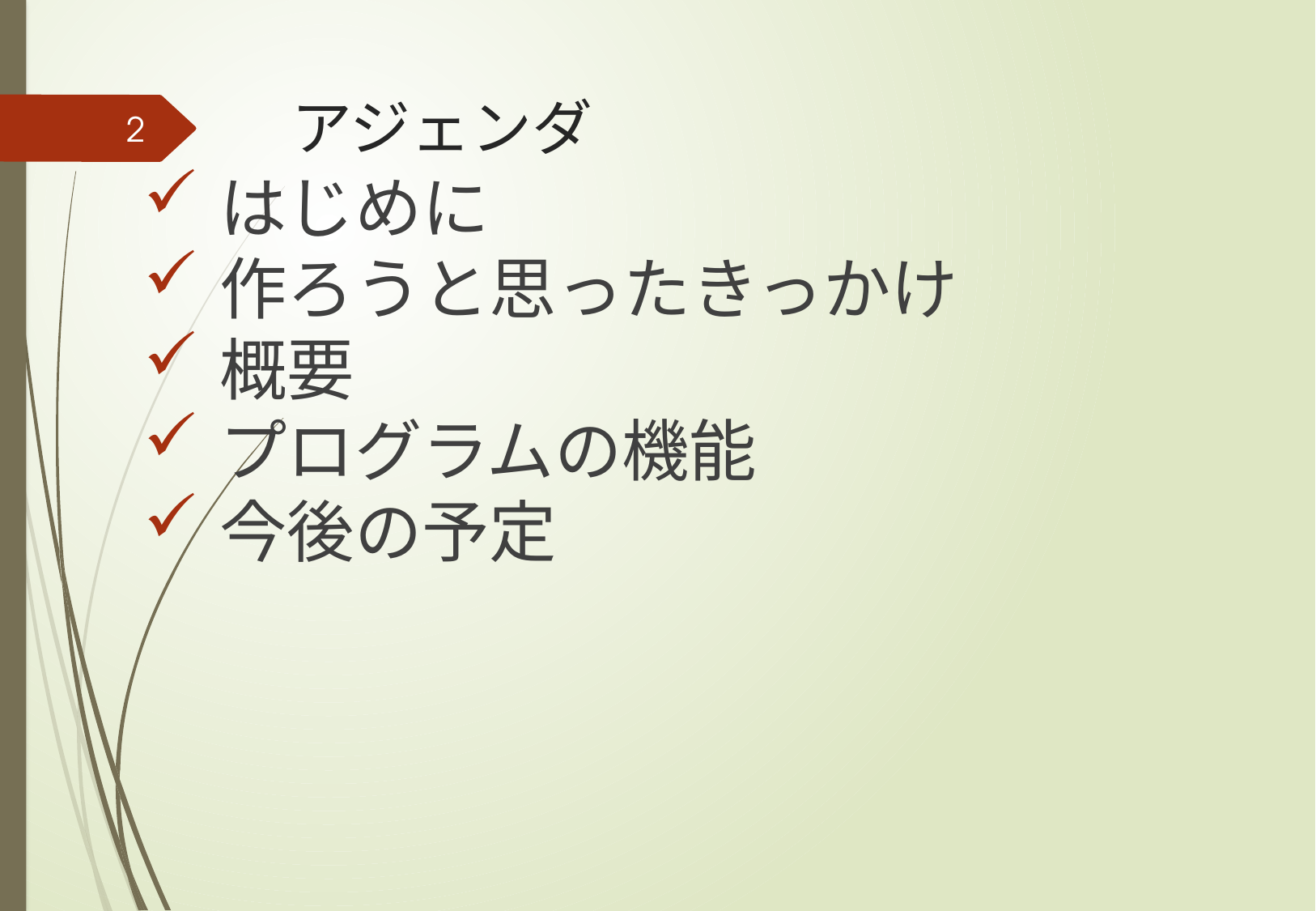

# アジェンダ
2
はじめに
作ろうと思ったきっかけ
概要
プログラムの機能
今後の予定